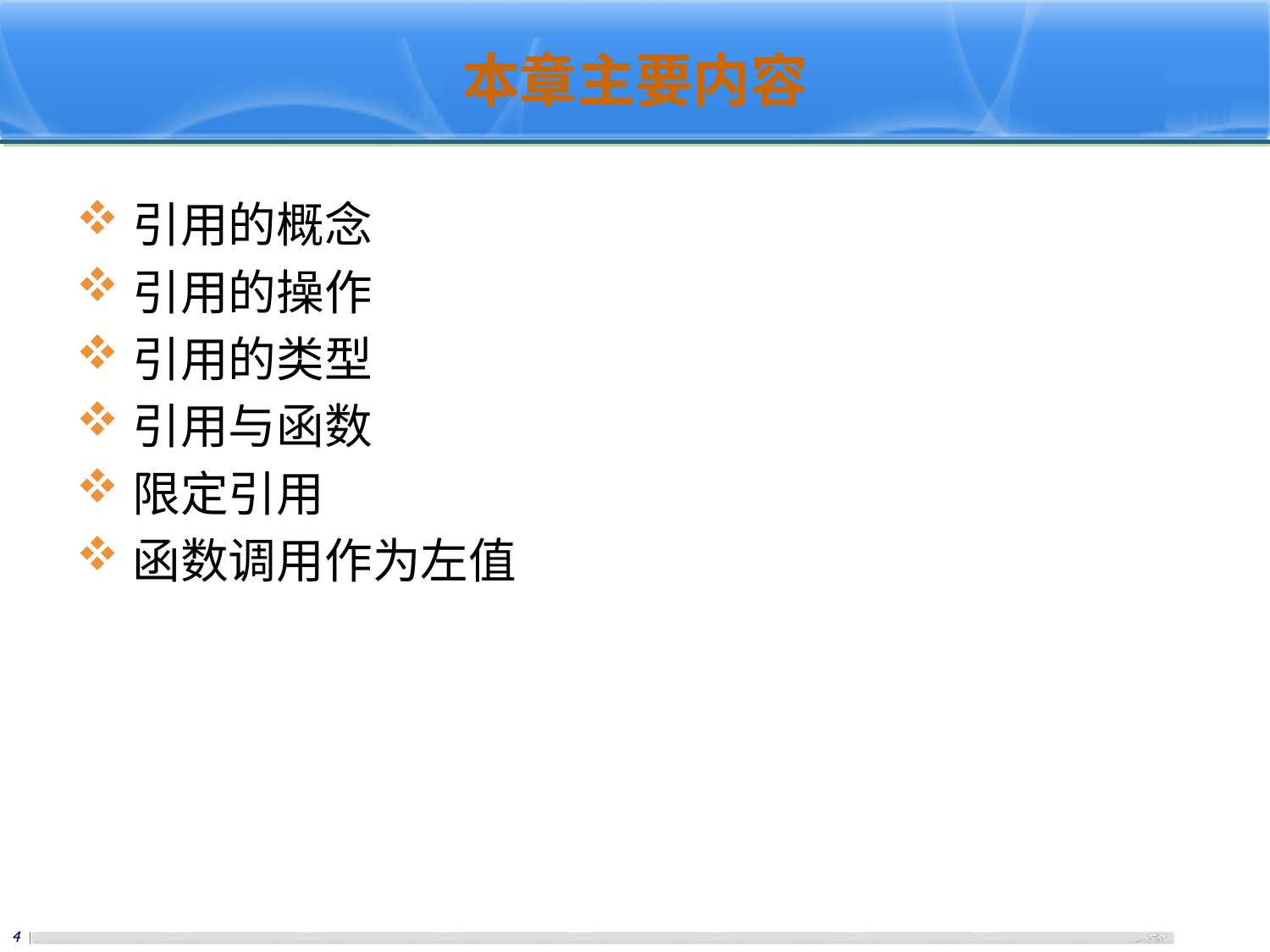

# 本章主要内容
引用的概念
引用的操作
引用的类型
引用与函数
限定引用
函数调用作为左值